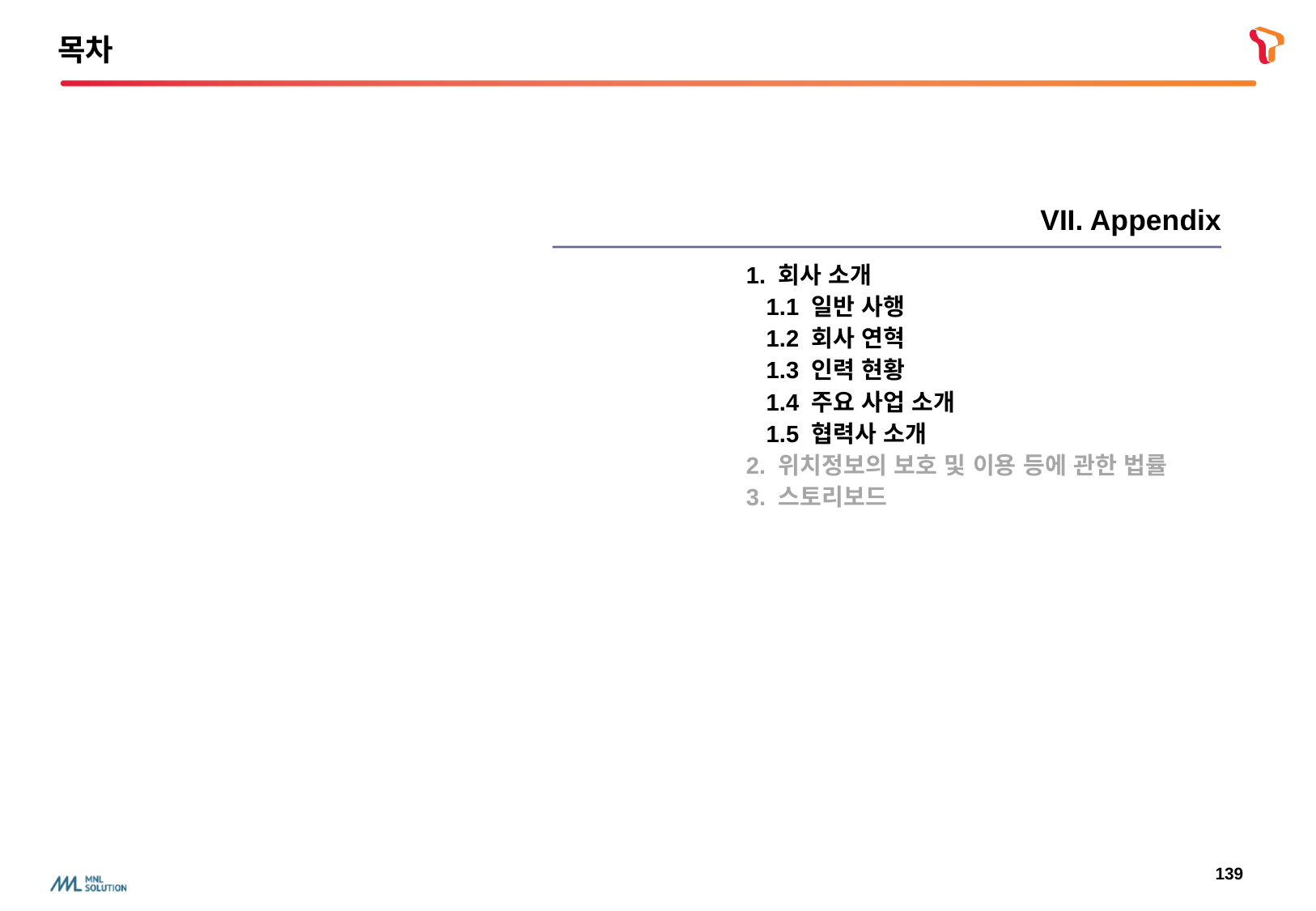

목차
VII. Appendix

| 1. 회사 소개 1.1 일반 사행 1.2 회사 연혁 1.3 인력 현황 1.4 주요 사업 소개 1.5 협력사 소개 2. 위치정보의 보호 및 이용 등에 관한 법률 3. 스토리보드 |
| --- |